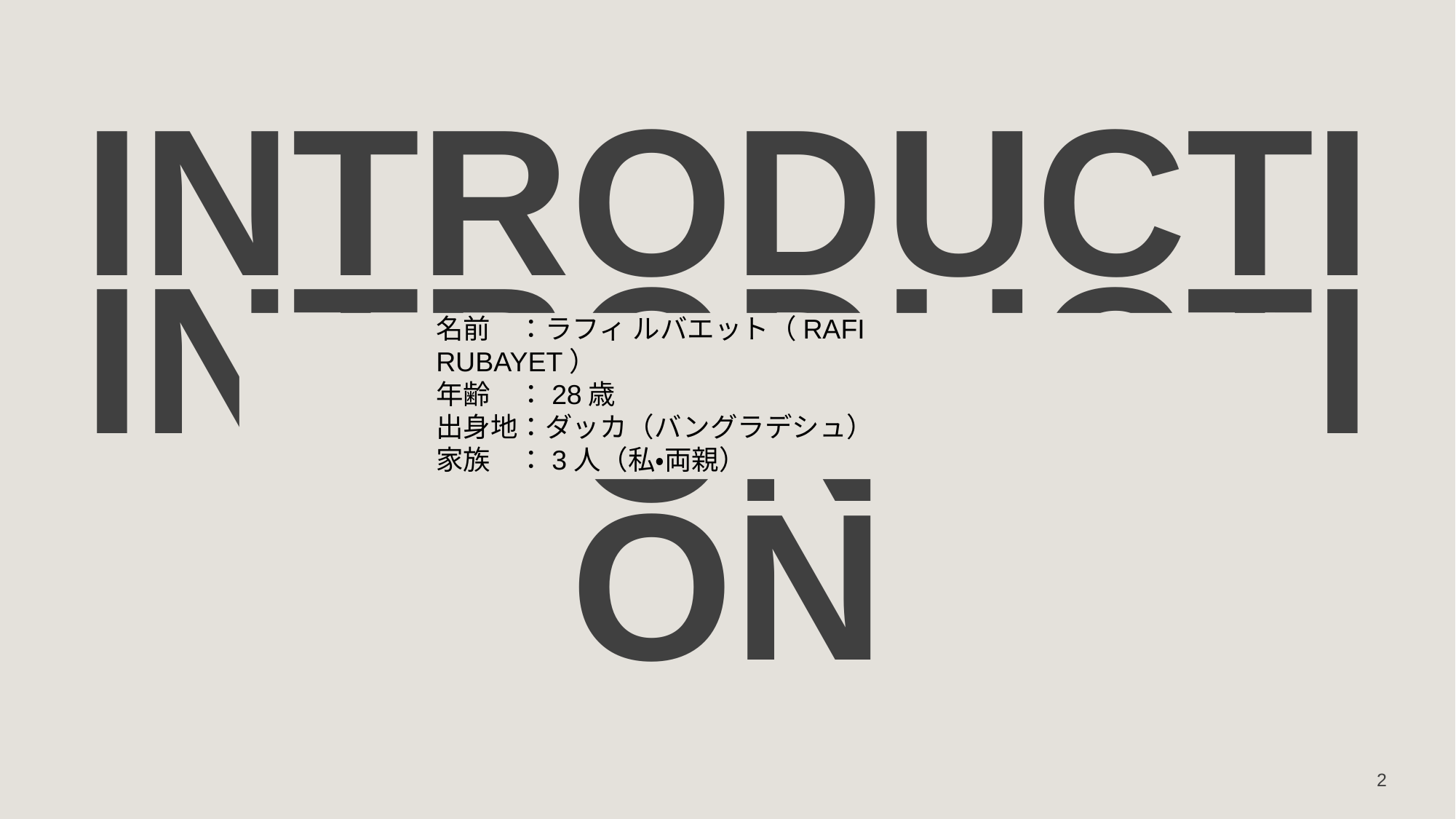

# INTRODUCTION

名前　：ラフィ ルバエット（RAFI RUBAYET）
年齢　：28歳
出身地：ダッカ（バングラデシュ）
家族　：3人（私・両親）
INTRODUCTION
2